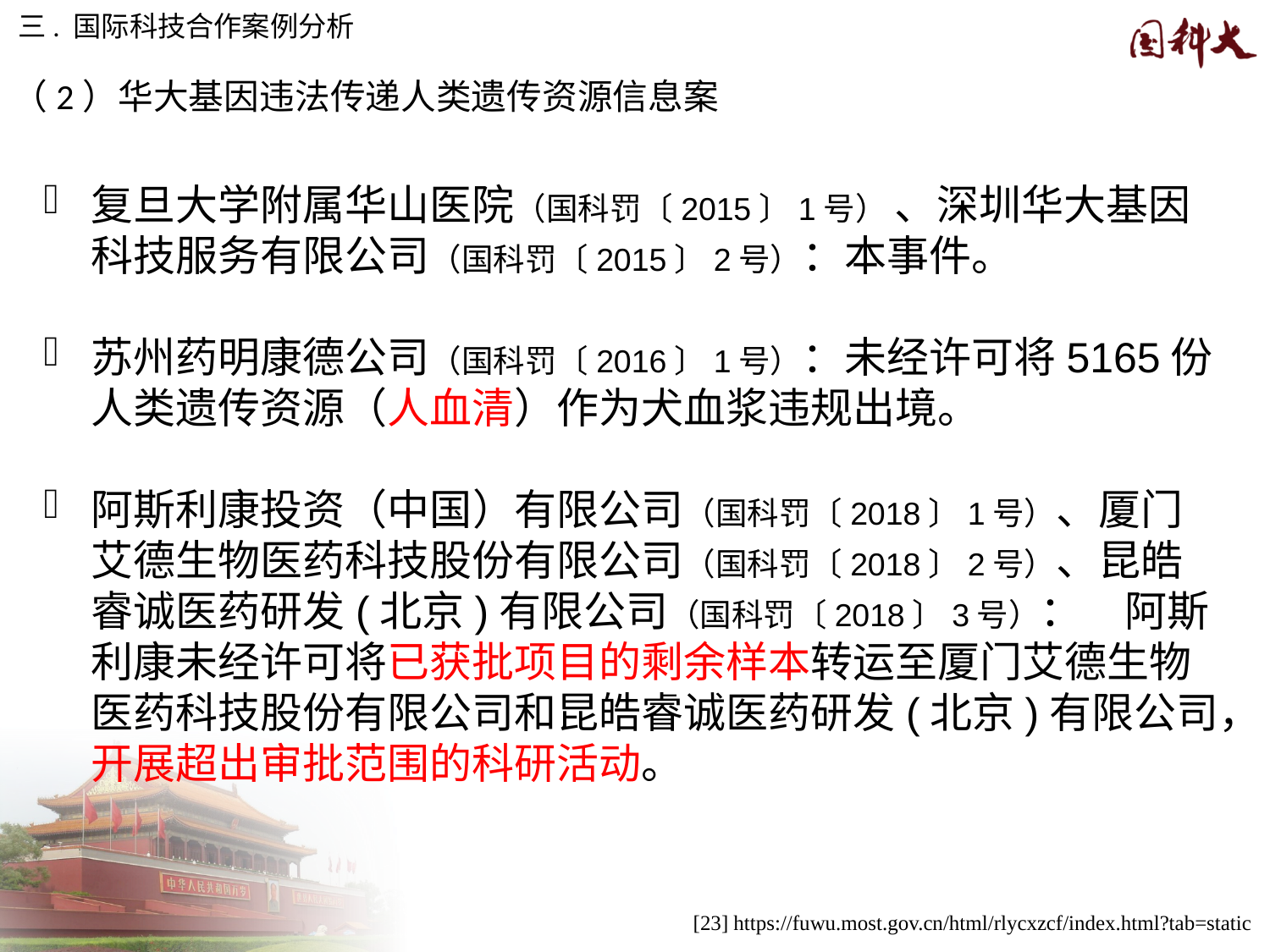

三. 国际科技合作案例分析
（2）华大基因违法传递人类遗传资源信息案

复旦大学附属华山医院（国科罚〔2015〕1号） 、深圳华大基因科技服务有限公司（国科罚〔2015〕2号）：本事件。

苏州药明康德公司（国科罚〔2016〕1号）：未经许可将5165份人类遗传资源（人血清）作为犬血浆违规出境。

阿斯利康投资（中国）有限公司（国科罚〔2018〕1号）、厦门艾德生物医药科技股份有限公司（国科罚〔2018〕2号）、昆皓睿诚医药研发(北京)有限公司（国科罚〔2018〕3号）：　阿斯利康未经许可将已获批项目的剩余样本转运至厦门艾德生物医药科技股份有限公司和昆皓睿诚医药研发(北京)有限公司，开展超出审批范围的科研活动。
 [23] https://fuwu.most.gov.cn/html/rlycxzcf/index.html?tab=static